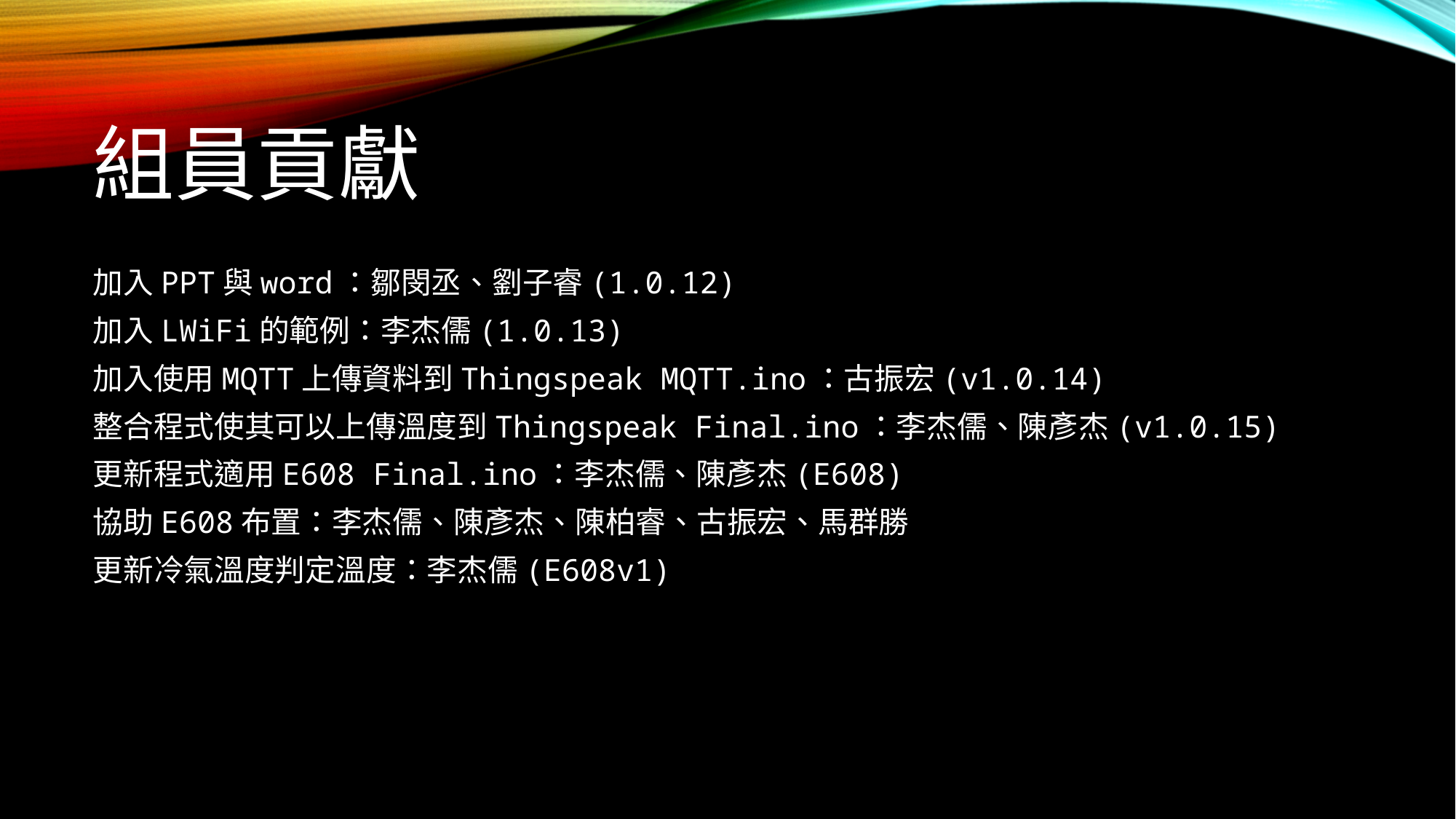

# 組員貢獻
加入PPT與word：鄒閔丞、劉子睿(1.0.12)
加入LWiFi的範例：李杰儒(1.0.13)
加入使用MQTT上傳資料到Thingspeak MQTT.ino：古振宏(v1.0.14)
整合程式使其可以上傳溫度到Thingspeak Final.ino：李杰儒、陳彥杰(v1.0.15)
更新程式適用E608 Final.ino：李杰儒、陳彥杰(E608)
協助E608布置：李杰儒、陳彥杰、陳柏睿、古振宏、馬群勝
更新冷氣溫度判定溫度：李杰儒(E608v1)